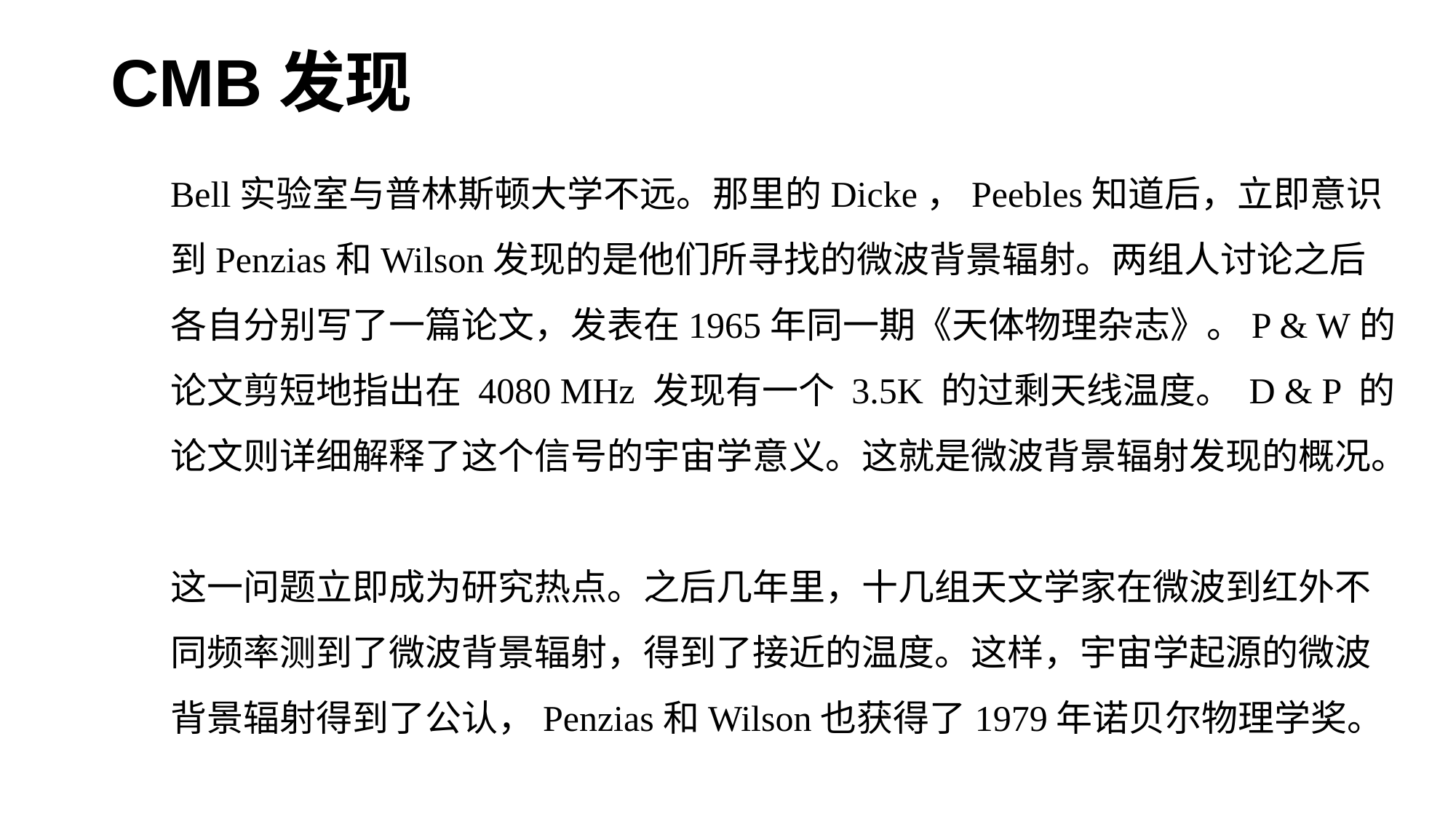

CMB发现
Bell实验室与普林斯顿大学不远。那里的Dicke，Peebles知道后，立即意识到Penzias和Wilson发现的是他们所寻找的微波背景辐射。两组人讨论之后各自分别写了一篇论文，发表在1965年同一期《天体物理杂志》。P & W的论文剪短地指出在 4080 MHz 发现有一个 3.5K 的过剩天线温度。 D & P 的论文则详细解释了这个信号的宇宙学意义。这就是微波背景辐射发现的概况。

这一问题立即成为研究热点。之后几年里，十几组天文学家在微波到红外不同频率测到了微波背景辐射，得到了接近的温度。这样，宇宙学起源的微波背景辐射得到了公认，Penzias和Wilson也获得了1979年诺贝尔物理学奖。